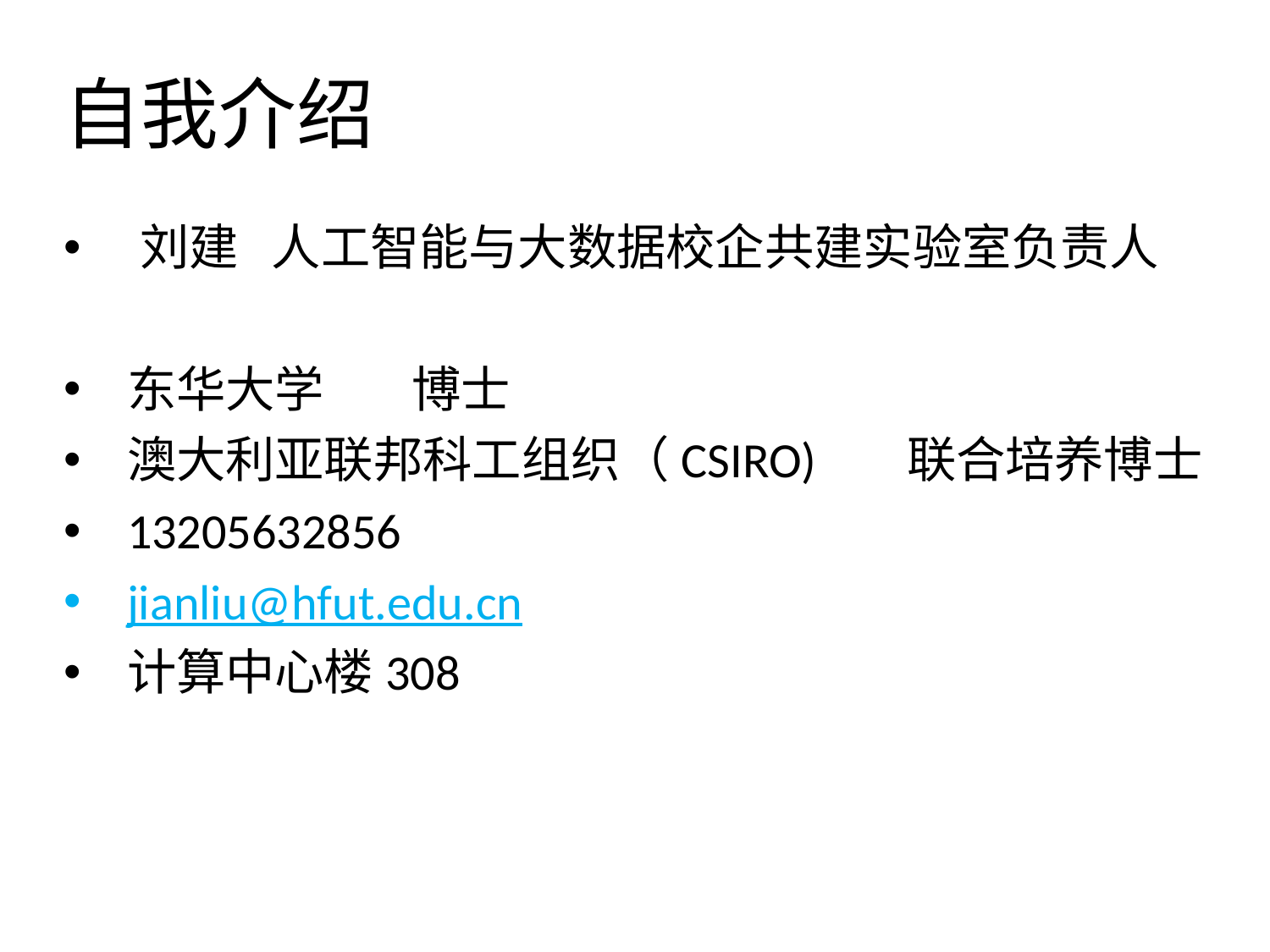

# 自我介绍
   刘建   人工智能与大数据校企共建实验室负责人

东华大学        博士
澳大利亚联邦科工组织（CSIRO)       联合培养博士
13205632856
jianliu@hfut.edu.cn
计算中心楼308